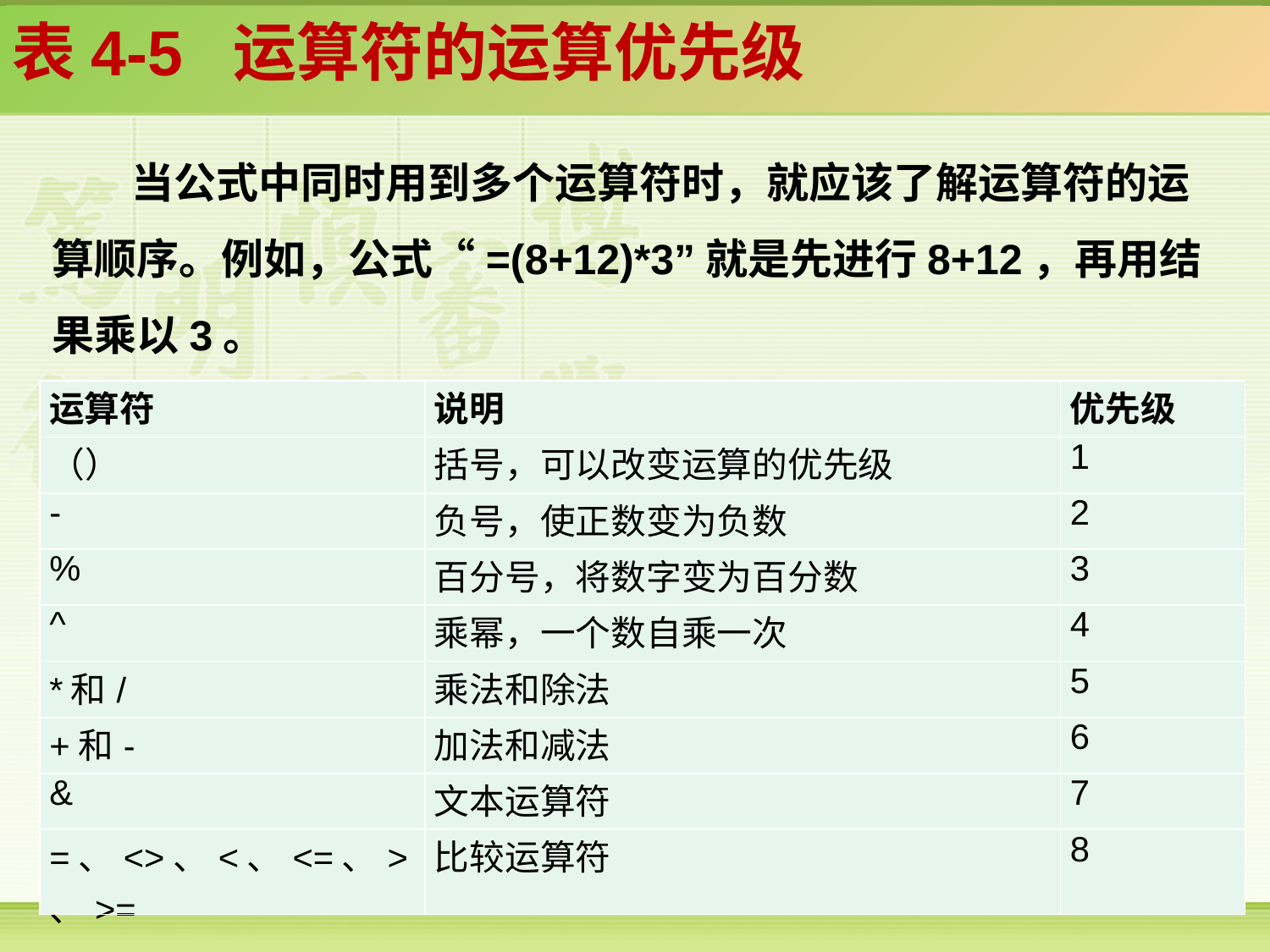

表4-5  运算符的运算优先级
当公式中同时用到多个运算符时，就应该了解运算符的运算顺序。例如，公式“=(8+12)*3”就是先进行8+12，再用结果乘以3。
| 运算符 | 说明 | 优先级 |
| --- | --- | --- |
| （） | 括号，可以改变运算的优先级 | 1 |
| - | 负号，使正数变为负数 | 2 |
| % | 百分号，将数字变为百分数 | 3 |
| ^ | 乘幂，一个数自乘一次 | 4 |
| \*和/ | 乘法和除法 | 5 |
| +和- | 加法和减法 | 6 |
| & | 文本运算符 | 7 |
| =、<>、<、<=、>、>= | 比较运算符 | 8 |

68